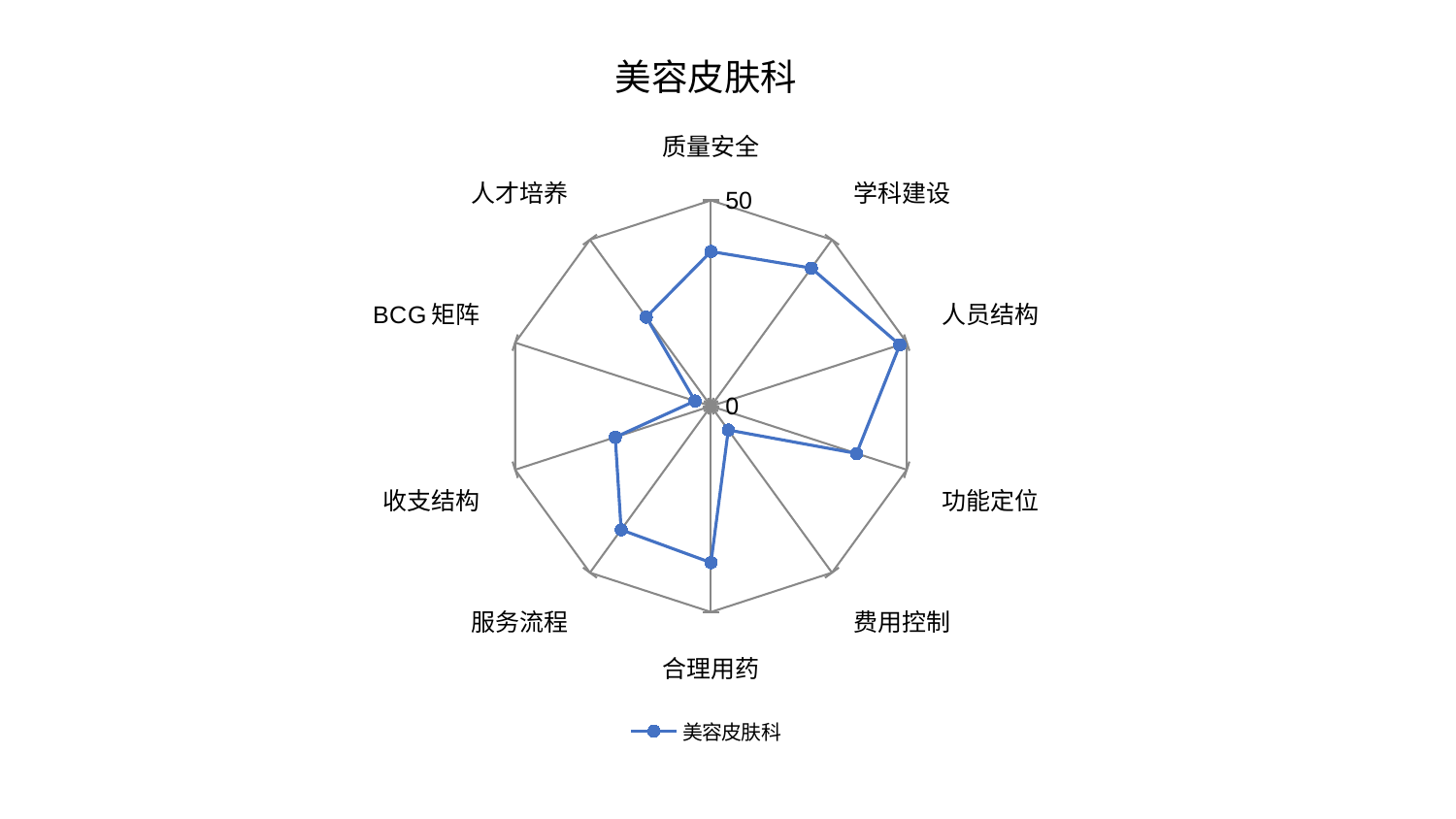

### Chart: 美容皮肤科

| Category | 美容皮肤科 |
|---|---|
| 质量安全 | 37.57900587672192 |
| 学科建设 | 41.46761118096264 |
| 人员结构 | 48.222227471801574 |
| 功能定位 | 37.17626398608671 |
| 费用控制 | 7.162510902577042 |
| 合理用药 | 38.001712814384376 |
| 服务流程 | 37.1148547689736 |
| 收支结构 | 24.450277207247904 |
| BCG矩阵 | 4.069870841939739 |
| 人才培养 | 26.753163969112915 |
113